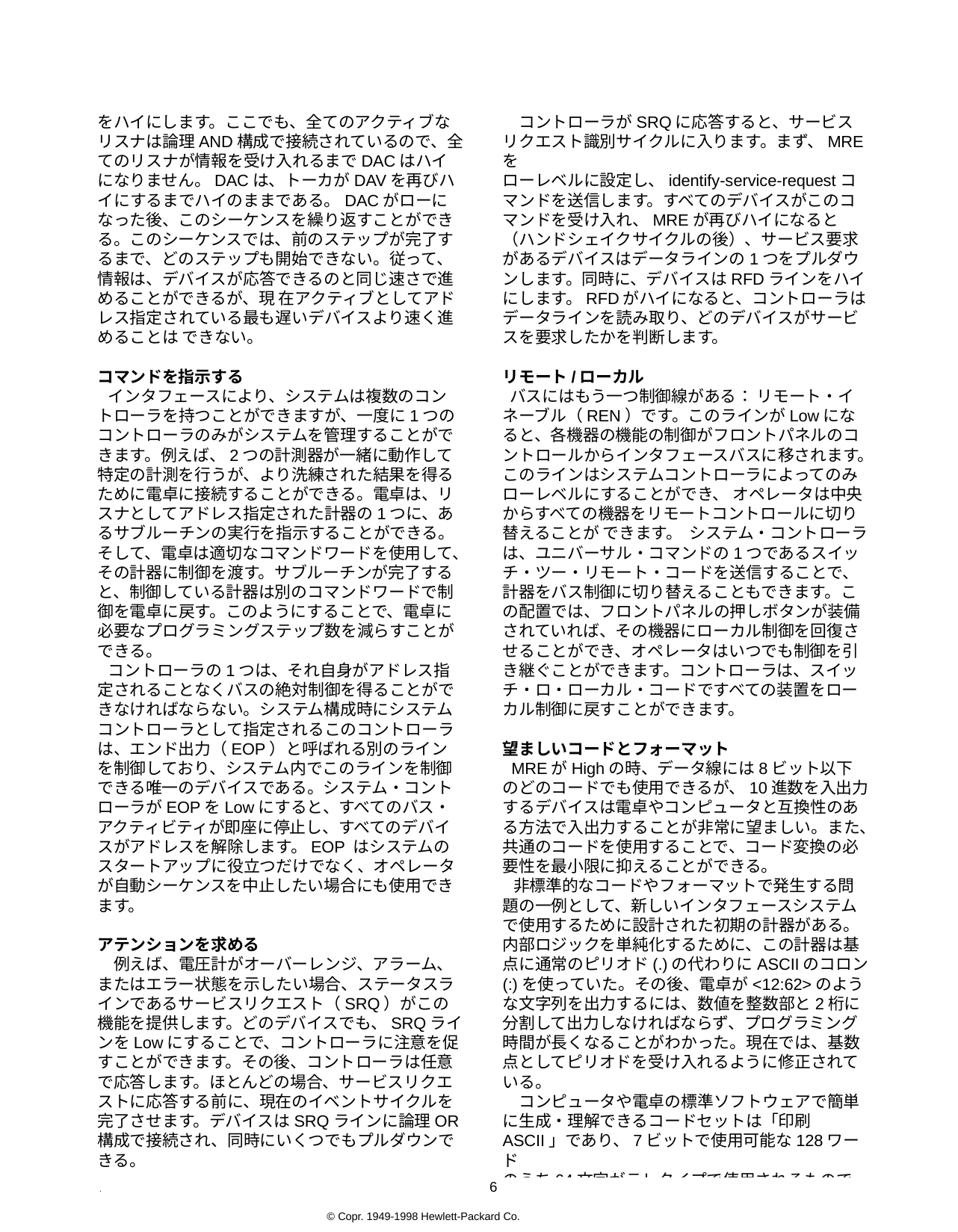

をハイにします。ここでも、全てのアクティブな
リスナは論理AND構成で接続されているので、全てのリスナが情報を受け入れるまでDACはハイになりません。DACは、トーカがDAVを再びハイにするまでハイのままである。DACがローになった後、このシーケンスを繰り返すことができる。このシーケンスでは、前のステップが完了するまで、どのステップも開始できない。従って、情報は、デバイスが応答できるのと同じ速さで進めることができるが、現 在アクティブとしてアドレス指定されている最も遅いデバイスより速く進めることは できない。

コマンドを指示する
  インタフェースにより、システムは複数のコントローラを持つことができますが、一度に1つのコントローラのみがシステムを管理することができます。例えば、2つの計測器が一緒に動作して特定の計測を行うが、より洗練された結果を得るために電卓に接続することができる。電卓は、リスナとしてアドレス指定された計器の1つに、あるサブルーチンの実行を指示することができる。そして、電卓は適切なコマンドワードを使用して、その計器に制御を渡す。サブルーチンが完了すると、制御している計器は別のコマンドワードで制御を電卓に戻す。このようにすることで、電卓に必要なプログラミングステップ数を減らすことができる。
  コントローラの1つは、それ自身がアドレス指定されることなくバスの絶対制御を得ることができなければならない。システム構成時にシステムコントローラとして指定されるこのコントローラは、エンド出力（EOP）と呼ばれる別のラインを制御しており、システム内でこのラインを制御できる唯一のデバイスである。システム・コントローラがEOPをLowにすると、すべてのバス・アクティビティが即座に停止し、すべてのデバイスがアドレスを解除します。EOP はシステムのスタートアップに役立つだけでなく、オペレータが自動シーケンスを中止したい場合にも使用できます。

アテンションを求める
　例えば、電圧計がオーバーレンジ、アラーム、またはエラー状態を示したい場合、ステータスラインであるサービスリクエスト（SRQ）がこの機能を提供します。どのデバイスでも、SRQラインをLowにすることで、コントローラに注意を促すことができます。その後、コントローラは任意で応答します。ほとんどの場合、サービスリクエ ストに応答する前に、現在のイベントサイクルを完了させます。デバイスはSRQラインに論理OR構成で接続され、同時にいくつでもプルダウンできる。
　コントローラがSRQに応答すると、サービスリクエスト識別サイクルに入ります。まず、MREを
ローレベルに設定し、identify-service-requestコマンドを送信します。すべてのデバイスがこのコマンドを受け入れ、MREが再びハイになると（ハンドシェイクサイクルの後）、サービス要求があるデバイスはデータラインの1つをプルダウンします。同時に、デバイスはRFDラインをハイにします。RFDがハイになると、コントローラはデータラインを読み取り、どのデバイスがサービスを要求したかを判断します。

リモート/ローカル
 バスにはもう一つ制御線がある： リモート・イネーブル（REN）です。このラインがLowになると、各機器の機能の制御がフロントパネルのコントロールからインタフェースバスに移されます。このラインはシステムコントローラによってのみローレベルにすることができ、 オペレータは中央からすべての機器をリモートコントロールに切り替えることが できます。  システム・コントローラは、ユニバーサル・コマンドの1つであるスイッチ・ツー・リモート・コードを送信することで、計器をバス制御に切り替えることもできます。この配置では、フロントパネルの押しボタンが装備されていれば、その機器にローカル制御を回復させることができ、オペレータはいつでも制御を引き継ぐことができます。コントローラは、スイッチ・ロ・ローカル・コードですべての装置をローカル制御に戻すことができます。

望ましいコードとフォーマット
  MREがHighの時、データ線には8ビット以下のどのコードでも使用できるが、10進数を入出力するデバイスは電卓やコンピュータと互換性のある方法で入出力することが非常に望ましい。また、共通のコードを使用することで、コード変換の必要性を最小限に抑えることができる。
  非標準的なコードやフォーマットで発生する問題の一例として、新しいインタフェースシステムで使用するために設計された初期の計器がある。内部ロジックを単純化するために、この計器は基点に通常のピリオド(.)の代わりにASCIIのコロン(:)を使っていた。その後、電卓が<12:62>のような文字列を出力するには、数値を整数部と2桁に分割して出力しなければならず、プログラミング時間が長くなることがわかった。現在では、基数点としてピリオドを受け入れるように修正されている。
　コンピュータや電卓の標準ソフトウェアで簡単に生成・理解できるコードセットは「印刷ASCII」であり、7ビットで使用可能な128ワード
のうち64文字がテレタイプで使用されるもので
after DAC goes low.
  No step in this sequence can be initiated until the previous step is completed. Thus, information can proceed as fast as devices can respond, but no faster than the slowest device that is presently addressed as active.

Assuming Command
  The interface allows a system to have more than one controller but only one controller at a time can manage the system. For example, two instruments may work together to perform certain measurements but they might be connected to a calculator to give more sophisticated results. The calculator could instruct one of the instruments. addressed as a listener, to execute a certain subroutine. The calculator would then pass control to that instrument by using an appropriate command word.When the subroutine was completed, the controlling instrument would then pass control back to the calculator with another command word. This arrangement reduces the number of programming steps needed for the calculator.
  One of the controllers must be able to gain absolute control of the bus without being addressed itself, a capability that is needed to allow an operator to initiate action in the system. This controller, designated as System Controller at the time of system configuration, has control of another line called End Output (EOP), and it is the only device in the syslem to have control of this line. When the System Controller pulls EOP low, all bus activity stops immediately and all devices unaddress themselves.Besides being useful for system start-up, EOP can be used if the operator wishes to abort an automatic sequence.

Asking for Attention
  Suppose a listener or a non-participant wants to become a talker or otherwise gain access to the bus - a voltmeter. for example, that wants to indicate an overrange, alarm,or error condition, A status line, Service Request (SRQ). gives this capability. Any device can indicate to the Controller that it wants attention by pulling the SRQ line low. The Controller then responds at its discretion. most likely permitting the current cycle of events to run to completion before acting on the service request.Devices are connected to the SRQ line in a logical OR configuration so that any number of devices can pull down on the line at the same time.
  When the Controller responds to SRQ, it enters a service-request identification cycle. It begins by setting MRE low and then transmitting an identify-
service-request command. All devices accept this command and when MRE goes high again (following the handshake cycle). those that have service requests pull down on one of the data lines, each device being assigned a particular line during system configuration. At the same time, the devices let the RFD line go high. When RFD goes high, the Controller reads the data lines to determine which devices asked for service and it takes whatever action it has been programmed to take.

Remote/local
  The bus has one more control line: Remote Enable (REN). When this line goes low. control of each instrument's functions is transferred from the front-panel controls to the interface bus. This line can be pulled low only by the System Controller and gives the operator the ability to switch all instruments to remote control from a central location.Setting REN high restores local control.
  The System Controller can also switch instruments to bus control by transmitting a switch-to-remote code, one of the universal commands. With this arrangement, a front-panel pushbutton, if the instrument is so equipped, can restore local control to that instrument, allowing the operator to take over control at any time. The Controller can return all devices to local control with a switch-lo-local code.

Preferred Codes and Formats
  Although any code of 8 bits or less can be used on the data lines when MRE is high, it is highly desirable that devices which input or output decimal numbers do so in a manner compatible with calculators or computers. The use of a common code also minimizes the need for code translation.
  An example of the problems that arise with nonstandard codes or formats concerns one of the early instruments designed for use with the new interface system. To simplify internal logic. this instrument used the ASCII colon (:) for a radix point instead of the usual period (.) Then it was found that a calculator would have to output a string such as <12:62> by breaking the number into an integer part and two separate digits, increasing the programming time. The instrument has now been modified to accept a period as the radix point.
  A code set easily generated and understood by standard software in computers and calculators is the "printing ASCII," so-called because the 64 characters used. out of the possible 128 words available with 7 bits, are those used by teletypes. Hewlett-Packard instruments designed for use with the new

 .                                                                                                                                                                             6
© Copr. 1949-1998 Hewlett-Packard Co.